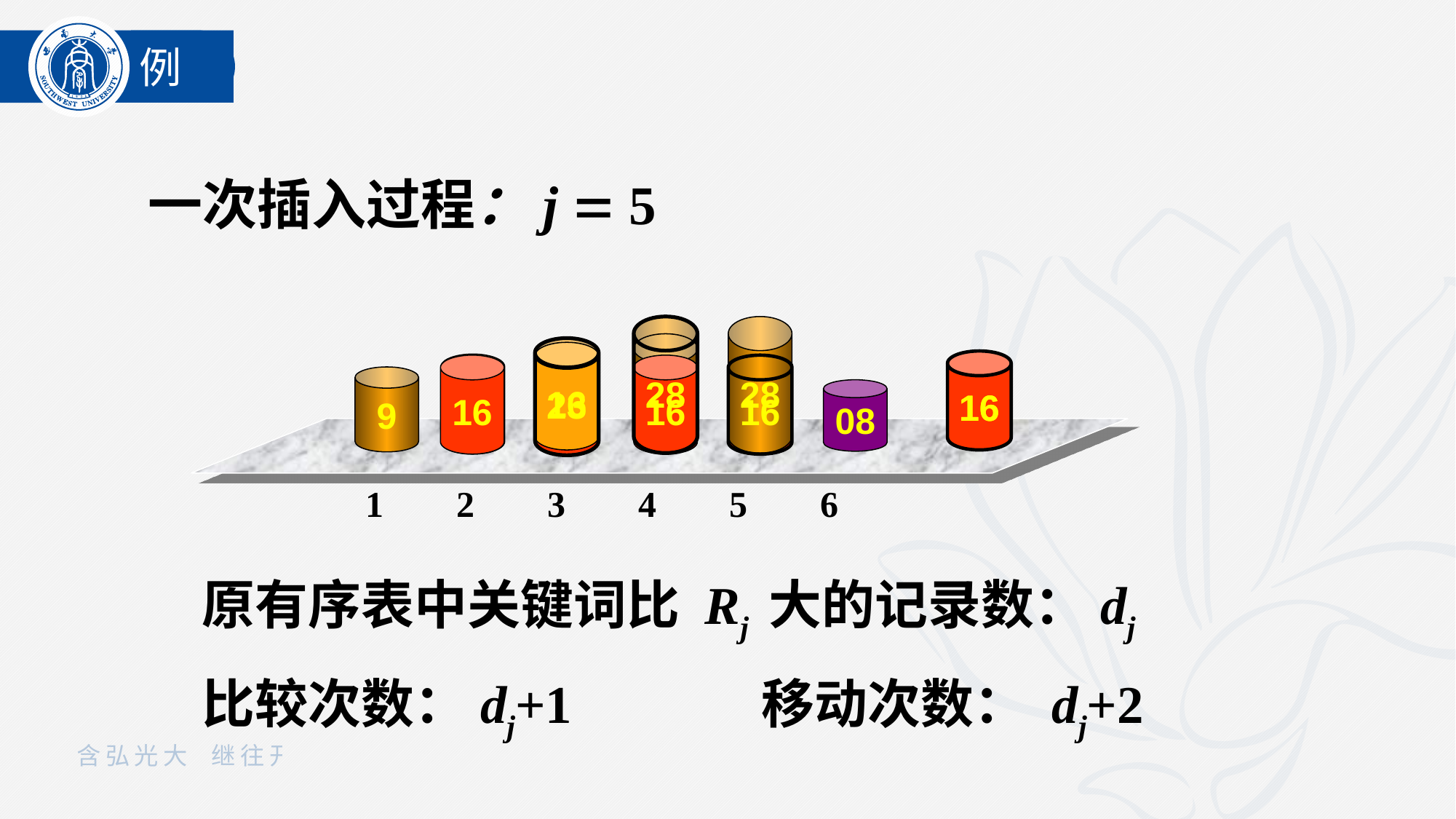

例
一次插入过程：j = 5
28
28
28
23
23
23
16
16
16
15
16
16
16
16
16
9
08

1        2        3        4        5        6
原有序表中关键词比 Rj 大的记录数：dj
比较次数：dj+1            移动次数： dj+2